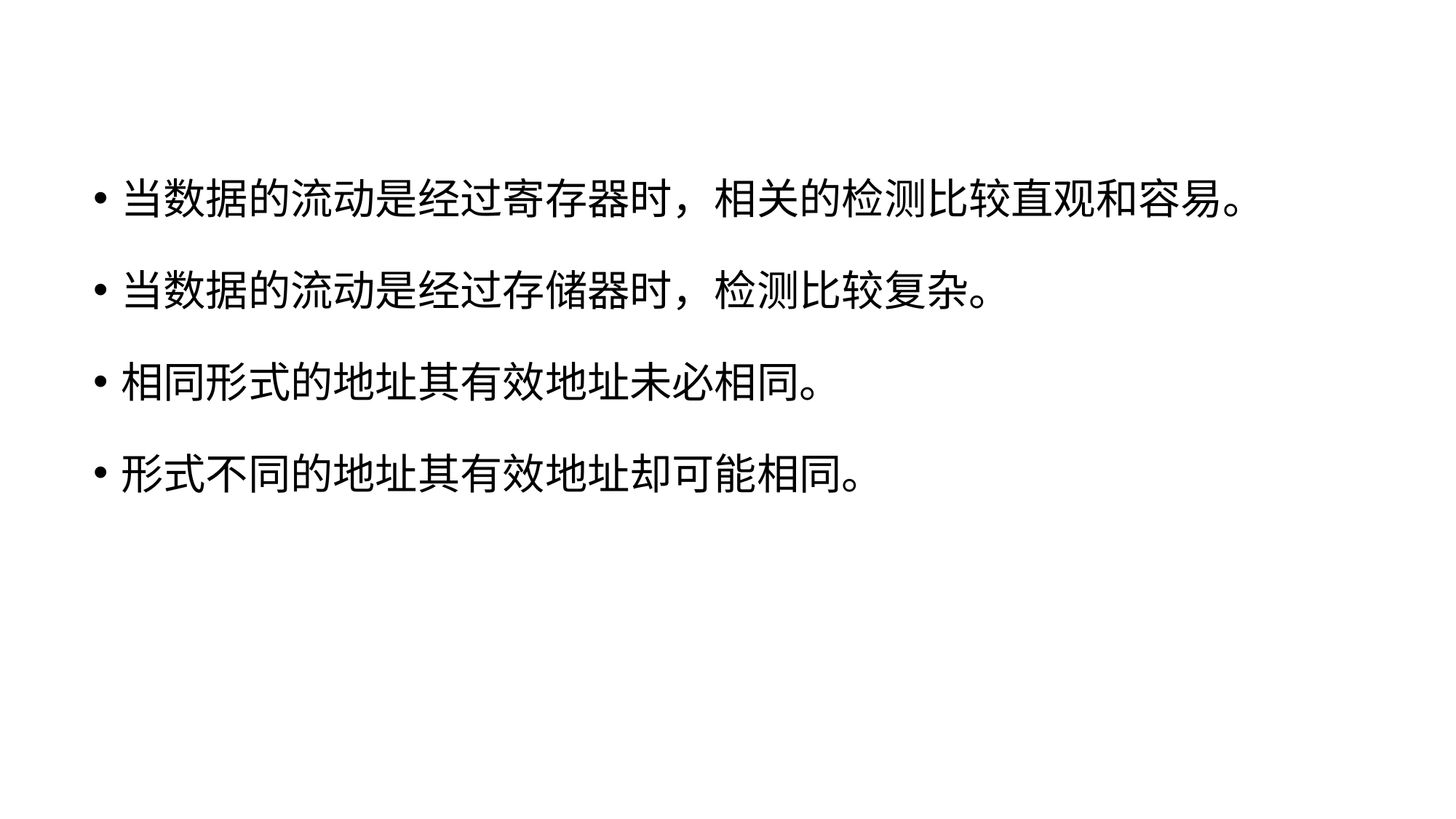

当数据的流动是经过寄存器时，相关的检测比较直观和容易。
当数据的流动是经过存储器时，检测比较复杂。
相同形式的地址其有效地址未必相同。
形式不同的地址其有效地址却可能相同。